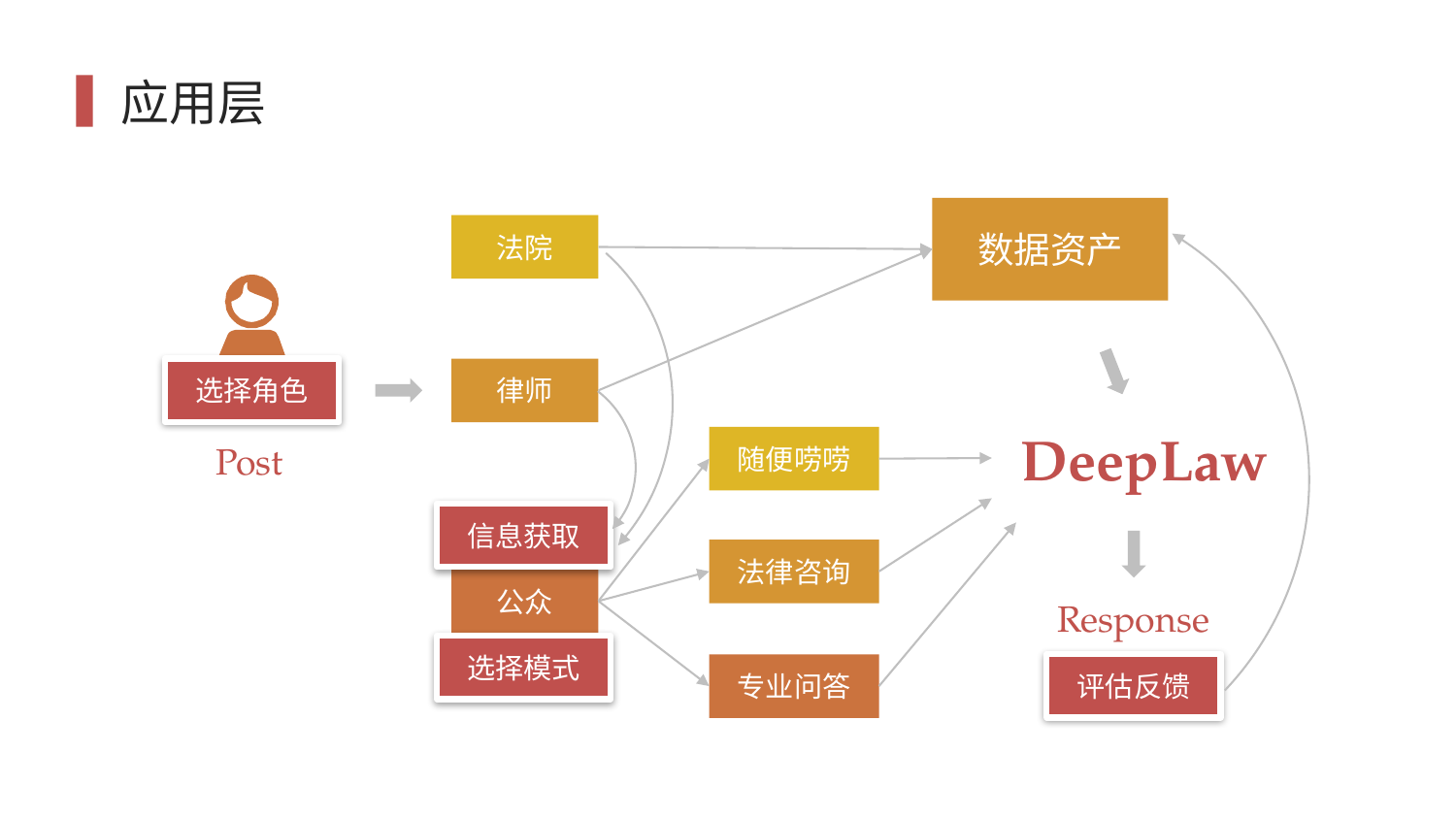

# 应用层

数据资产

法院

选择角色
律师

DeepLaw
随便唠唠
Post
信息获取
法律咨询

公众
Response
选择模式
评估反馈
专业问答